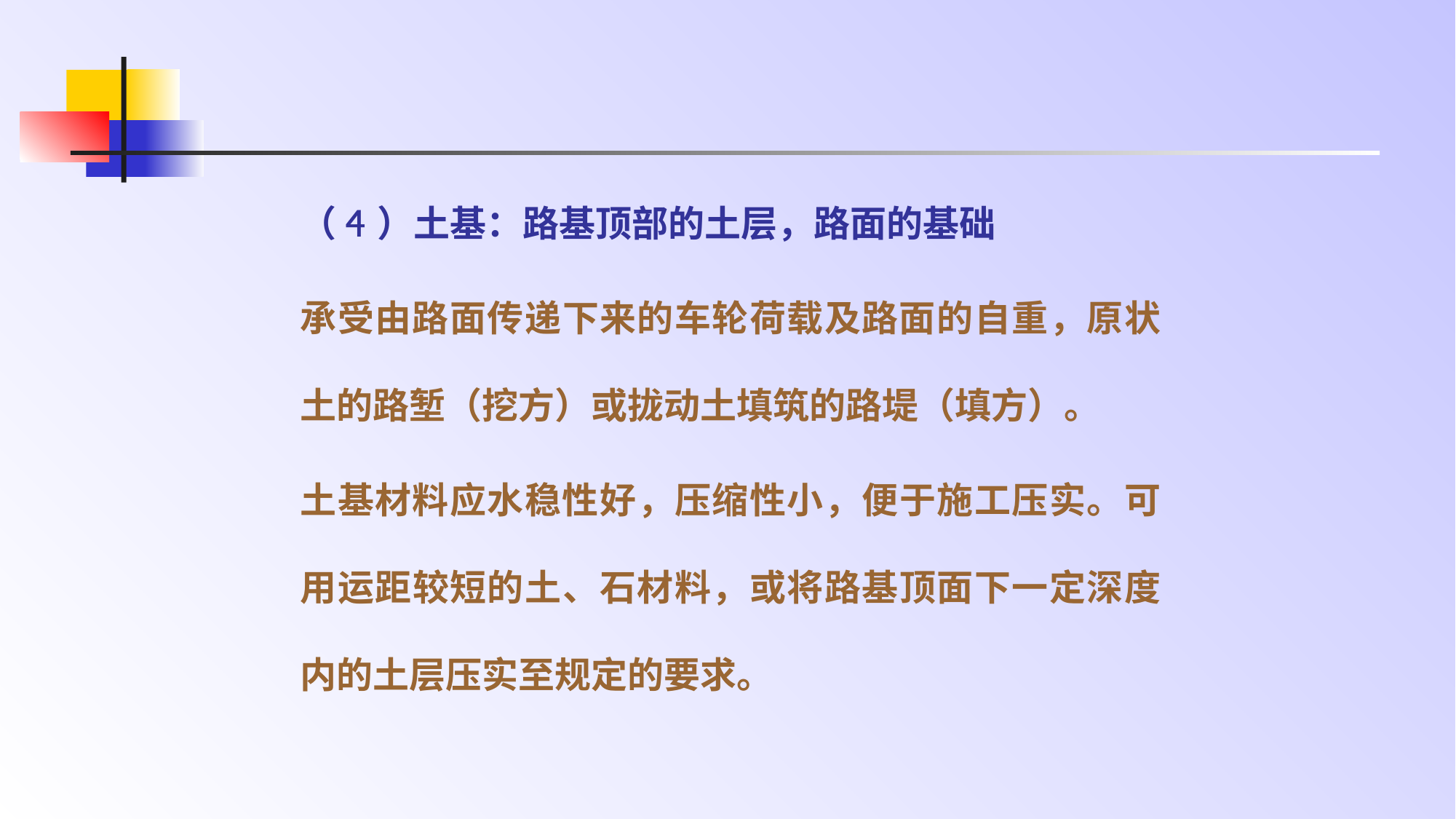

（4）土基：路基顶部的土层，路面的基础
承受由路面传递下来的车轮荷载及路面的自重，原状土的路堑（挖方）或拢动土填筑的路堤（填方）。
土基材料应水稳性好，压缩性小，便于施工压实。可用运距较短的土、石材料，或将路基顶面下一定深度内的土层压实至规定的要求。